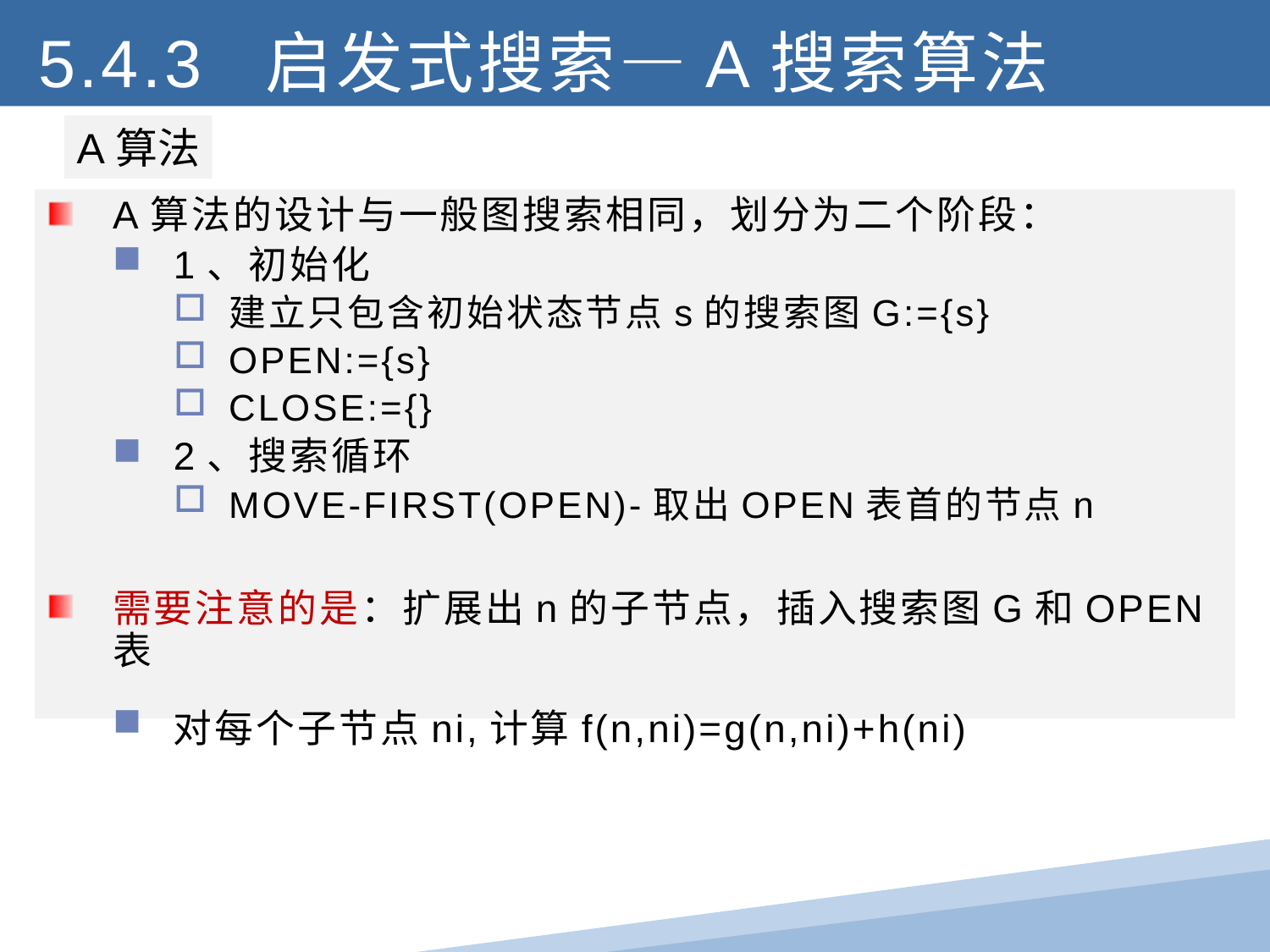

5.4.3  启发式搜索—A搜索算法
A算法
A算法的设计与一般图搜索相同，划分为二个阶段：
1、初始化
建立只包含初始状态节点s的搜索图G:={s}
OPEN:={s}
CLOSE:={}
2、搜索循环
MOVE-FIRST(OPEN)-取出OPEN表首的节点n

需要注意的是：扩展出n的子节点，插入搜索图G和OPEN表
对每个子节点ni,计算f(n,ni)=g(n,ni)+h(ni)